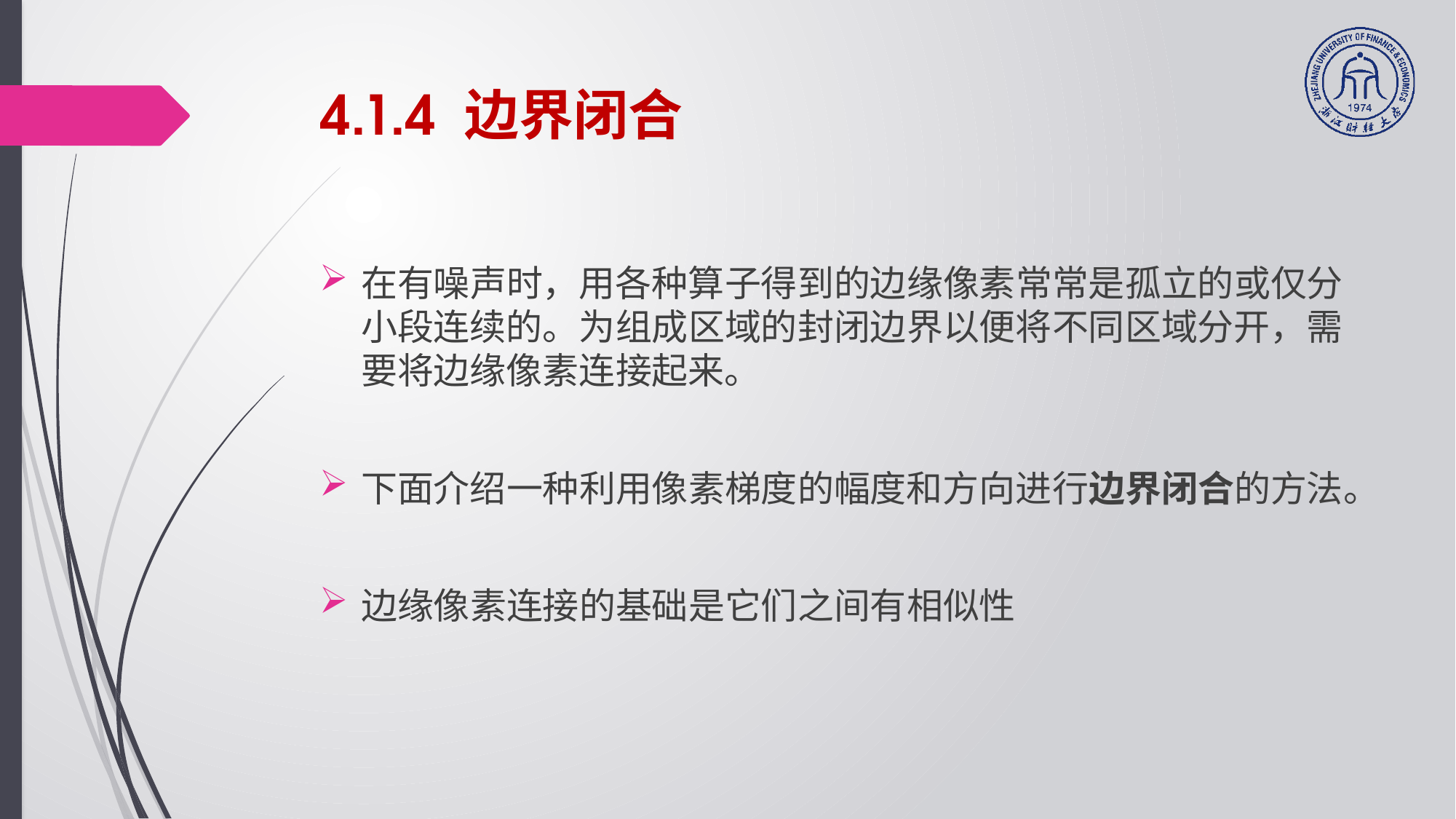

# 4.1.4 边界闭合
在有噪声时，用各种算子得到的边缘像素常常是孤立的或仅分小段连续的。为组成区域的封闭边界以便将不同区域分开，需要将边缘像素连接起来。

下面介绍一种利用像素梯度的幅度和方向进行边界闭合的方法。

边缘像素连接的基础是它们之间有相似性